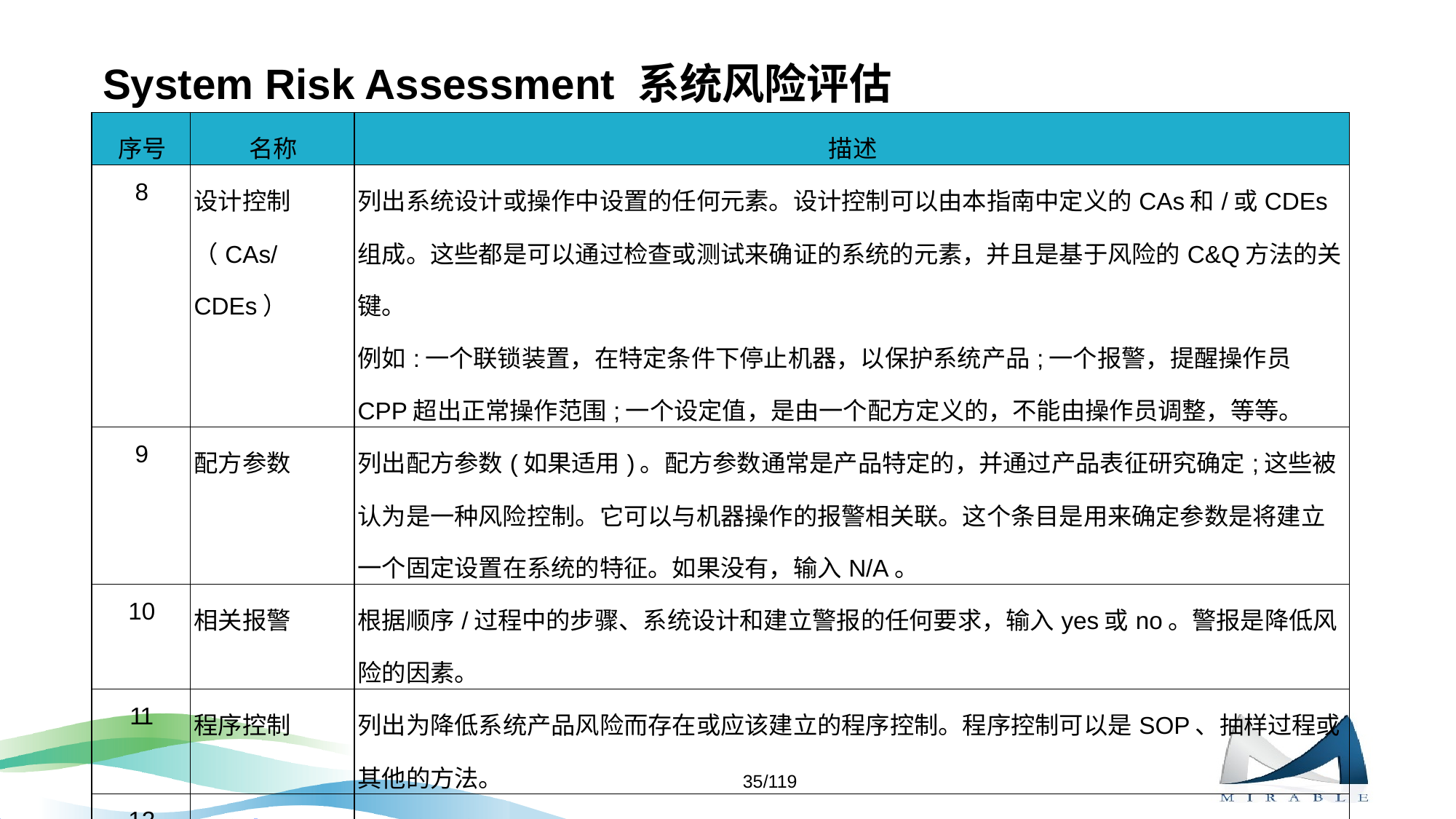

# System Risk Assessment 系统风险评估
| 序号 | 名称 | 描述 |
| --- | --- | --- |
| 8 | 设计控制（CAs/CDEs） | 列出系统设计或操作中设置的任何元素。设计控制可以由本指南中定义的CAs和/或CDEs组成。这些都是可以通过检查或测试来确证的系统的元素，并且是基于风险的C&Q方法的关键。 例如:一个联锁装置，在特定条件下停止机器，以保护系统产品;一个报警，提醒操作员CPP超出正常操作范围;一个设定值，是由一个配方定义的，不能由操作员调整，等等。 |
| 9 | 配方参数 | 列出配方参数(如果适用)。配方参数通常是产品特定的，并通过产品表征研究确定;这些被认为是一种风险控制。它可以与机器操作的报警相关联。这个条目是用来确定参数是将建立一个固定设置在系统的特征。如果没有，输入N/A。 |
| 10 | 相关报警 | 根据顺序/过程中的步骤、系统设计和建立警报的任何要求，输入yes或no。警报是降低风险的因素。 |
| 11 | 程序控制 | 列出为降低系统产品风险而存在或应该建立的程序控制。程序控制可以是SOP、抽样过程或其他的方法。 |
| 12 | 备注 | 需要的备注 |
| 13 | 剩余风险的决策 | 列出低，中，高。这个条目代表了相应的评估主题专家(s) 根据风险的严重程度设定的风险,相关控制(CAs / CDEs或程序),和检测的可靠性机制。 |
35/119